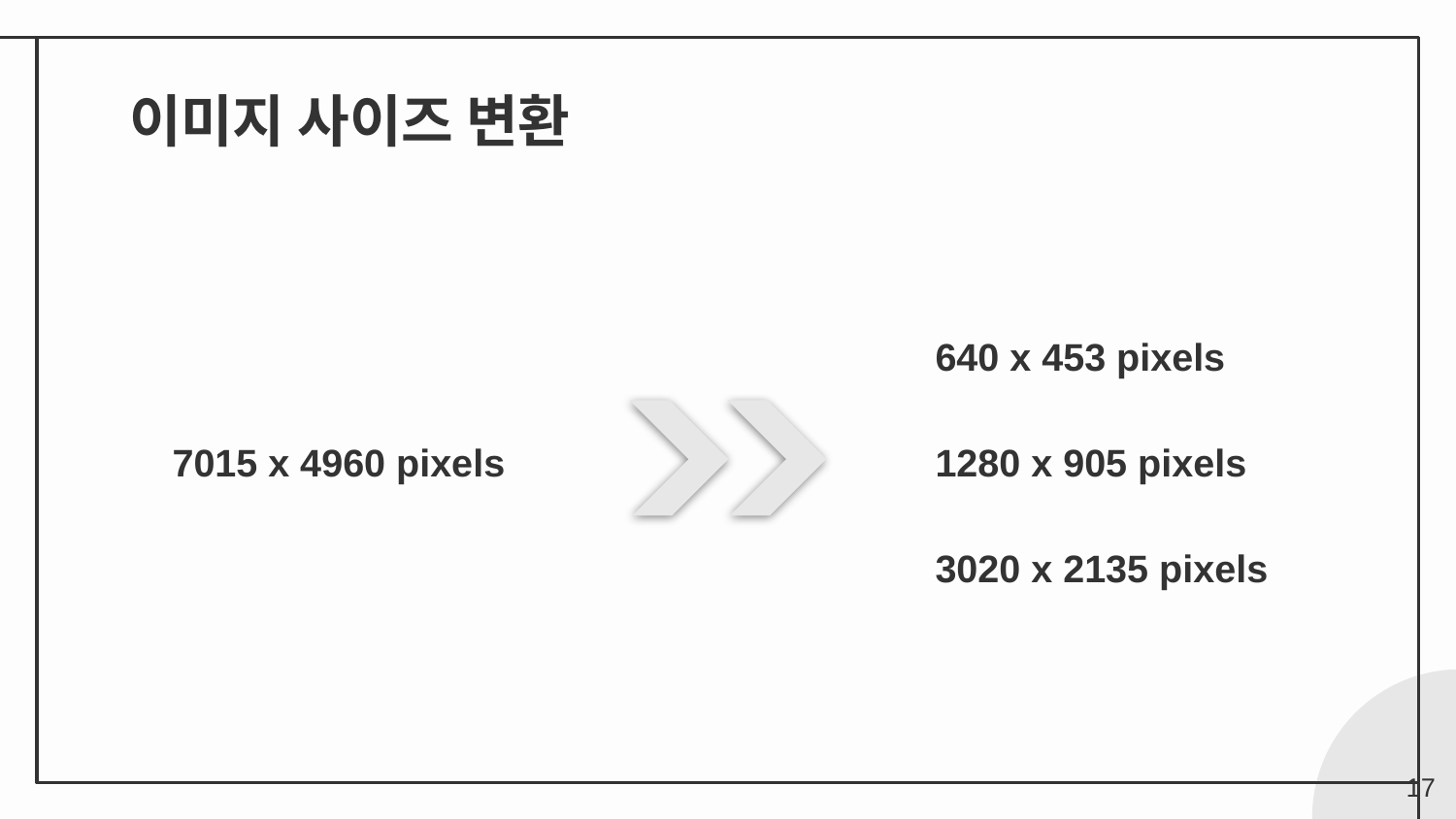

# 이미지 사이즈 변환
640 x 453 pixels

1280 x 905 pixels

3020 x 2135 pixels

7015 x 4960 pixels
17